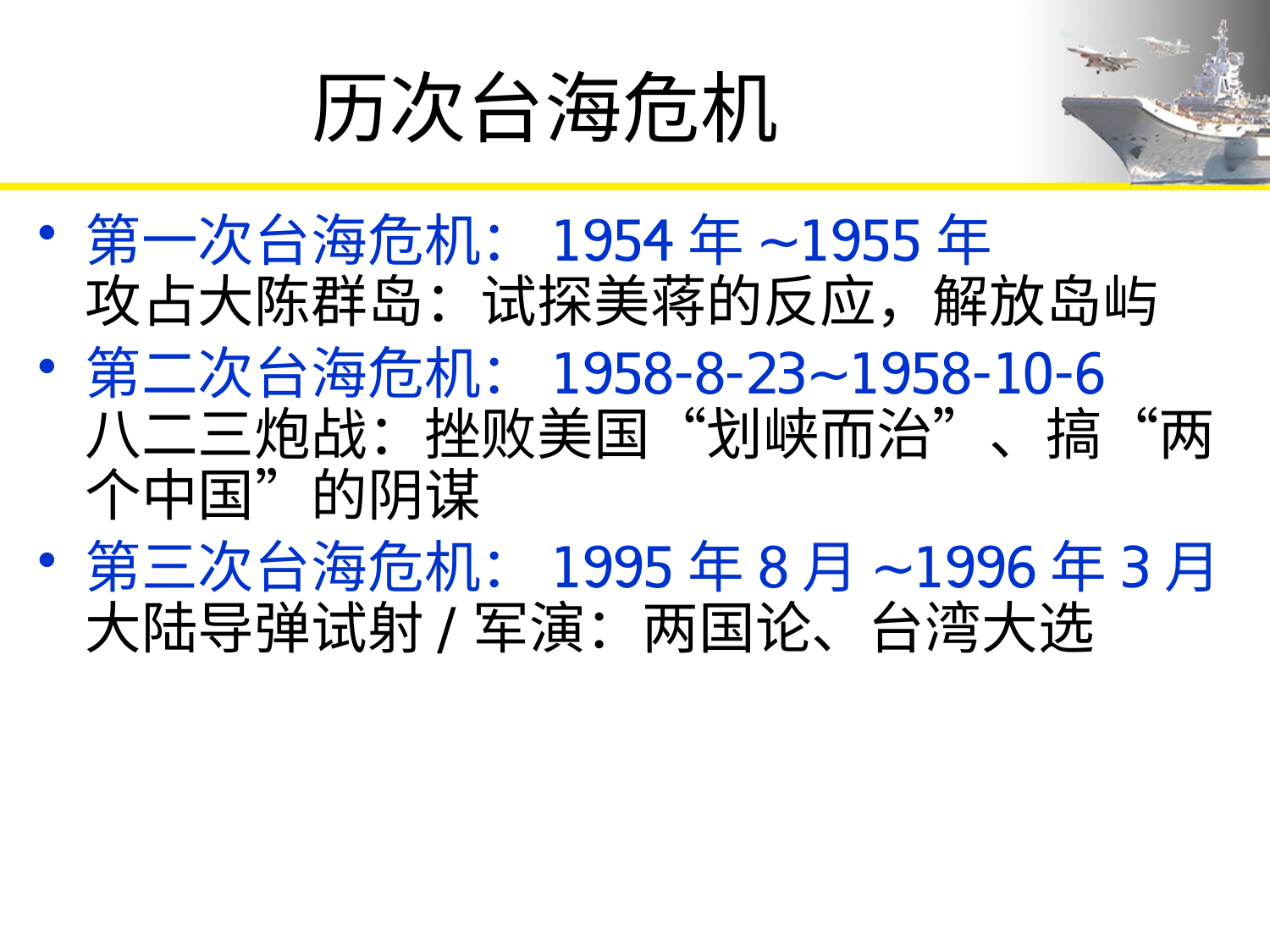

# 历次台海危机
第一次台海危机：1954年~1955年
攻占大陈群岛：试探美蒋的反应，解放岛屿
第二次台海危机：1958-8-23~1958-10-6
八二三炮战：挫败美国“划峡而治”、搞“两个中国”的阴谋
第三次台海危机：1995年8月~1996年3月
大陆导弹试射/军演：两国论、台湾大选